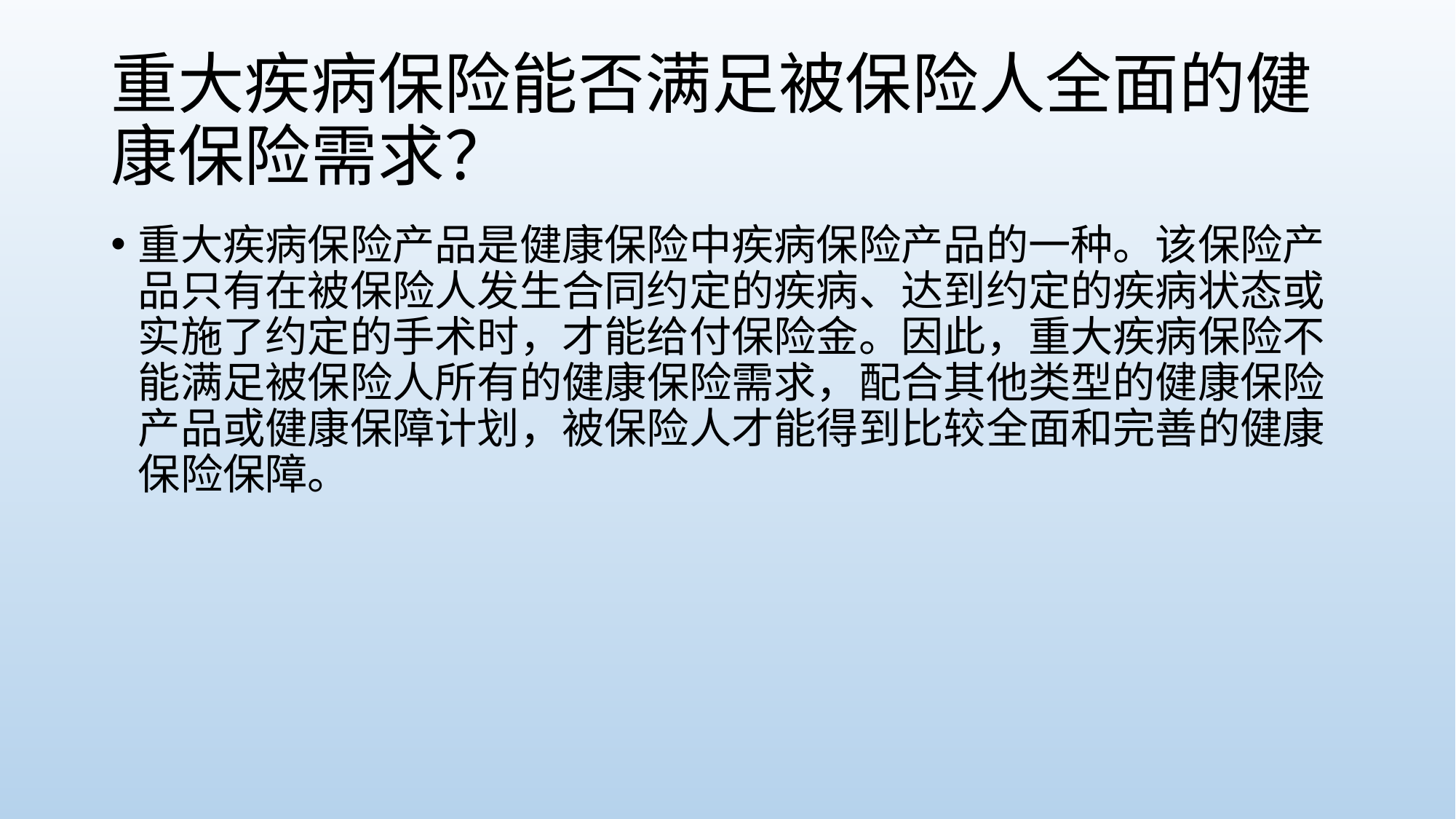

# 重大疾病保险能否满足被保险人全面的健康保险需求？
重大疾病保险产品是健康保险中疾病保险产品的一种。该保险产品只有在被保险人发生合同约定的疾病、达到约定的疾病状态或实施了约定的手术时，才能给付保险金。因此，重大疾病保险不能满足被保险人所有的健康保险需求，配合其他类型的健康保险产品或健康保障计划，被保险人才能得到比较全面和完善的健康保险保障。